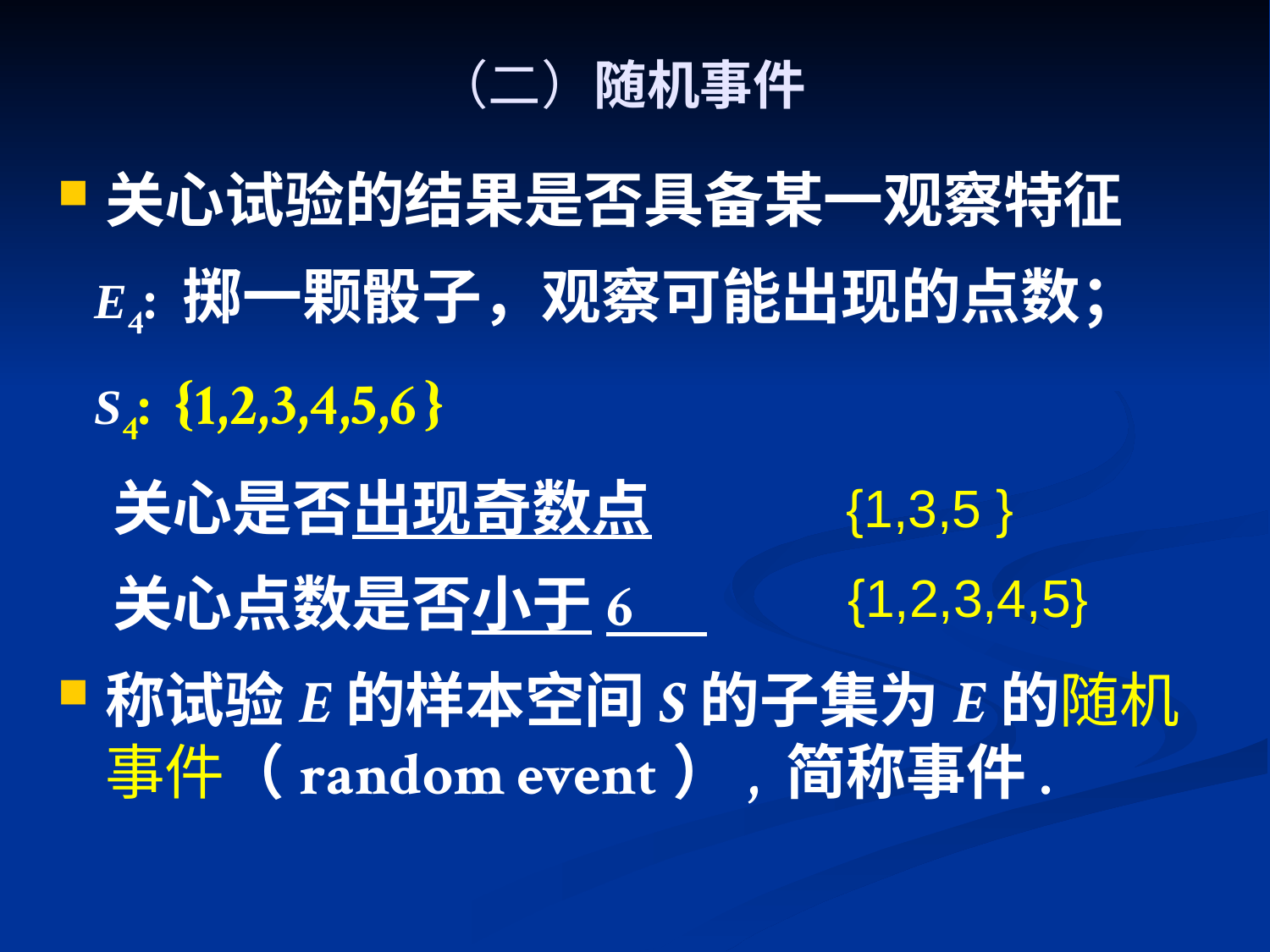

# （二）随机事件
关心试验的结果是否具备某一观察特征
   E4: 掷一颗骰子，观察可能出现的点数；
   S4:  {1,2,3,4,5,6 }
   关心是否出现奇数点
   关心点数是否小于6
称试验E的样本空间S的子集为E的随机事件（random event）, 简称事件.
 {1,3,5 }
{1,2,3,4,5}